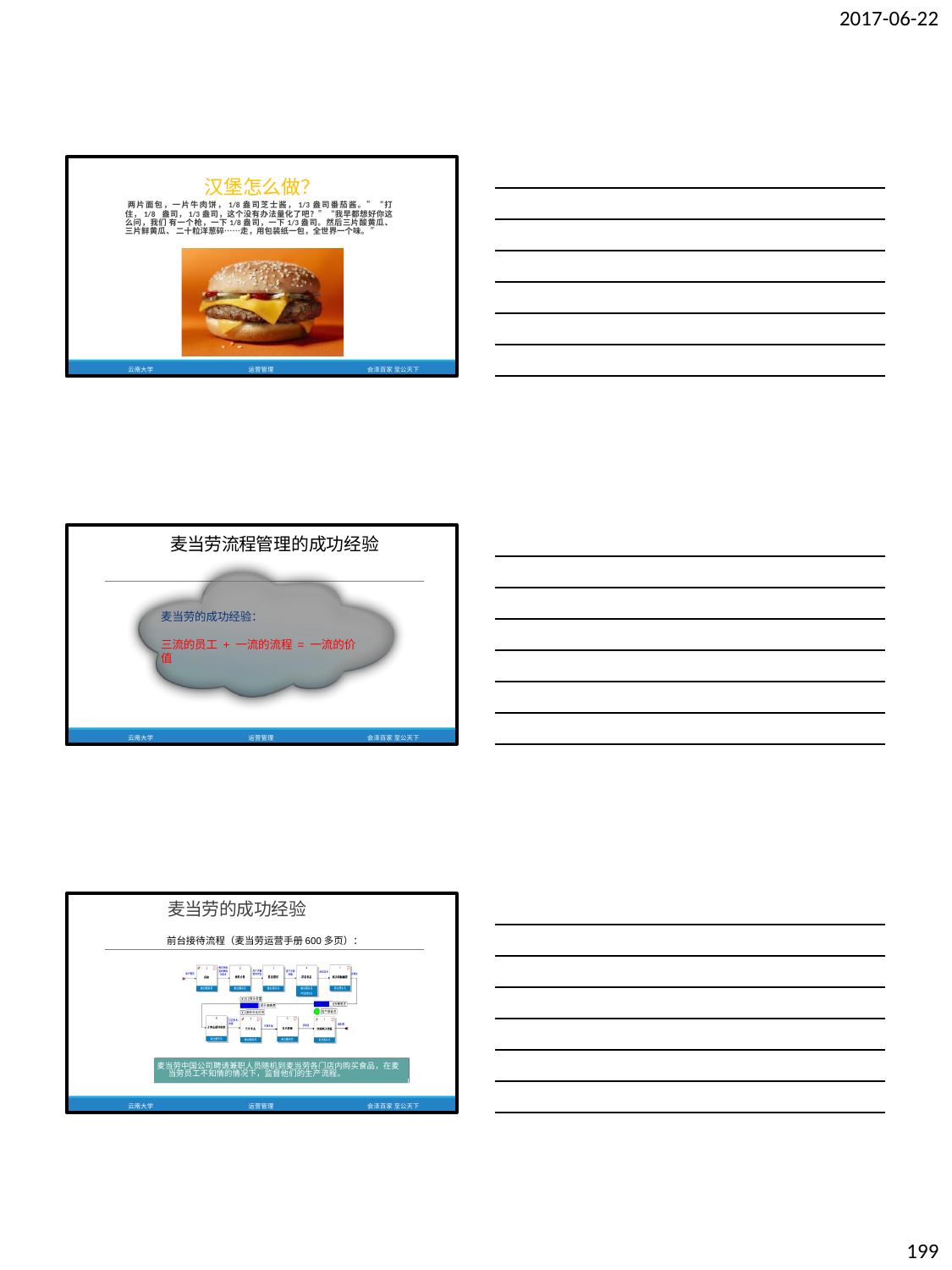

2017-06-22

汉堡怎么做？
两片面包，一片牛肉饼，1/8盎司芝士酱，1/3盎司番茄酱。”“打住，1/8  盎司，1/3盎司，这个没有办法量化了吧？”“我早都想好你这么问，我们 有一个枪，一下1/8盎司，一下1/3盎司。然后三片酸黄瓜、三片鲜黄瓜、 二十粒洋葱碎……走，用包装纸一包，全世界一个味。”

云南大学
运营管理
会泽百家 至公天下

麦当劳流程管理的成功经验

麦当劳的成功经验：

三流的员工 + 一流的流程 = 一流的价值

云南大学
运营管理
会泽百家 至公天下
5

麦当劳的成功经验
前台接待流程（麦当劳运营手册600多页）：

麦当劳中国公司聘请兼职人员随机到麦当劳各门店内购买食品，在麦 当劳员工不知情的情况下，监督他们的生产流程。

云南大学
运营管理
会泽百家 至公天下
5

199